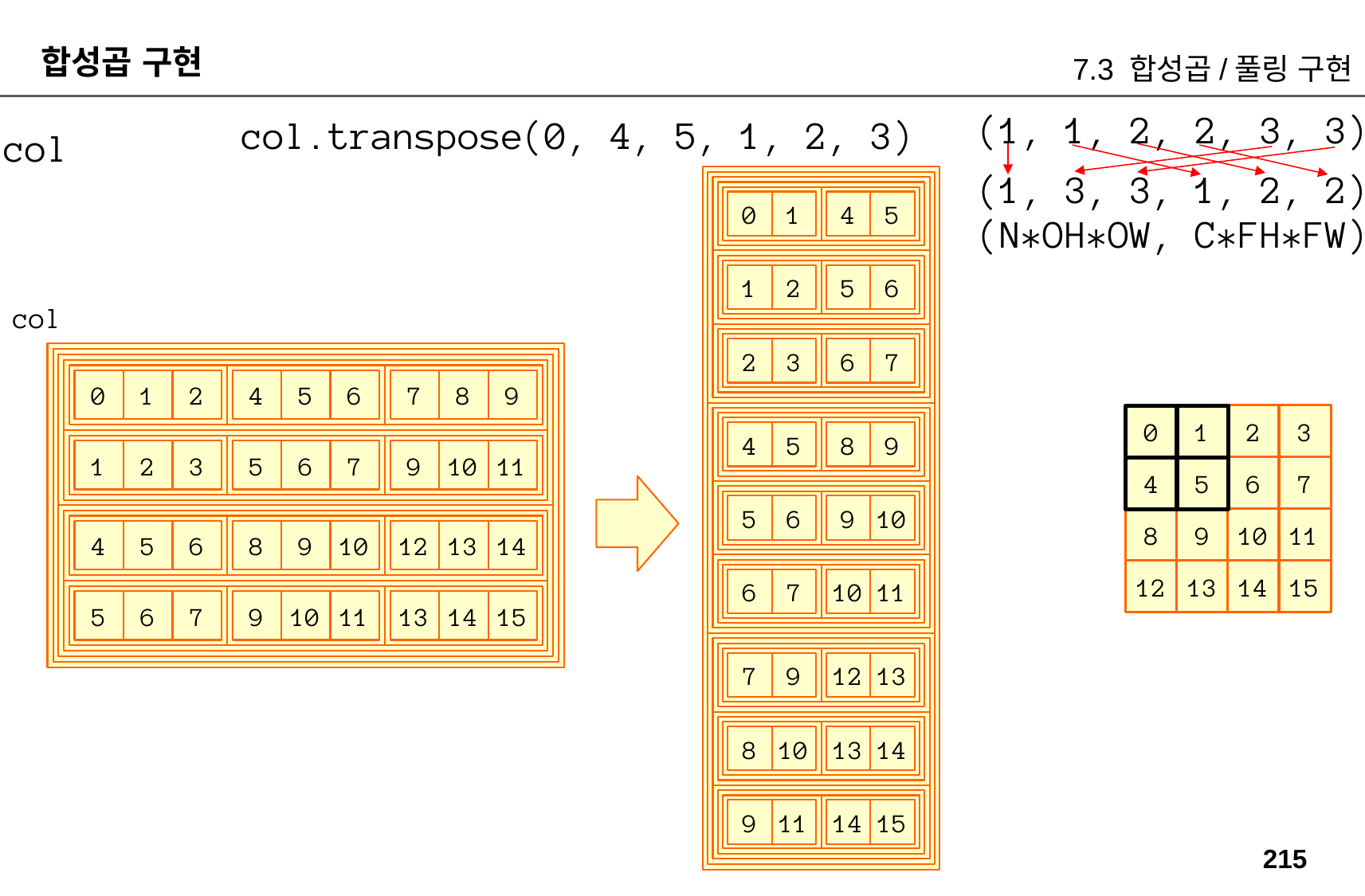

합성곱 구현
7.3 합성곱/풀링 구현
(1, 1, 2, 2, 3, 3)
col.transpose(0, 4, 5, 1, 2, 3)
col
(1, 3, 3, 1, 2, 2)

0
1
4
5
(N*OH*OW, C*FH*FW)

1
2
5
6
col

2
3
6
7

2
6
9
1
5
8
0
4
7

0
1
2
3

4
5
8
9

3
2
1
7
6
5
11
10
9
4
5
6
7

5
6
9
10

8
9
10
11

6
5
4
10
9
8
14
13
12

12
13
14
15

6
7
10
11

7
6
5
11
10
9
15
14
13

7
9
12
13

8
10
13
14

9
11
14
15